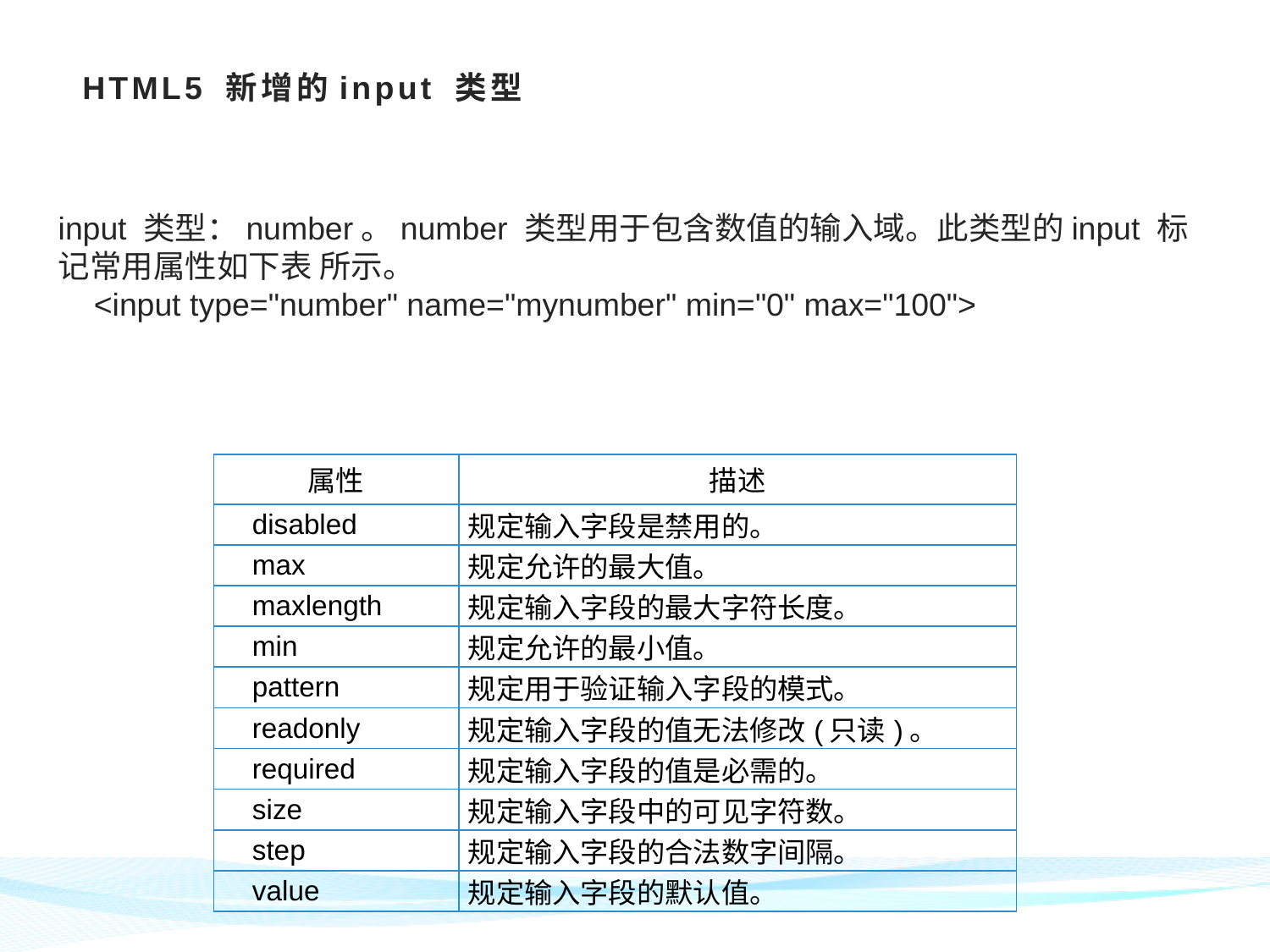

# HTML5 新增的input 类型
input 类型：number。number 类型用于包含数值的输入域。此类型的input 标记常用属性如下表 所示。
    <input type="number" name="mynumber" min="0" max="100">
| 属性 | 描述 |
| --- | --- |
| disabled | 规定输入字段是禁用的。 |
| max | 规定允许的最大值。 |
| maxlength | 规定输入字段的最大字符长度。 |
| min | 规定允许的最小值。 |
| pattern | 规定用于验证输入字段的模式。 |
| readonly | 规定输入字段的值无法修改(只读)。 |
| required | 规定输入字段的值是必需的。 |
| size | 规定输入字段中的可见字符数。 |
| step | 规定输入字段的合法数字间隔。 |
| value | 规定输入字段的默认值。 |